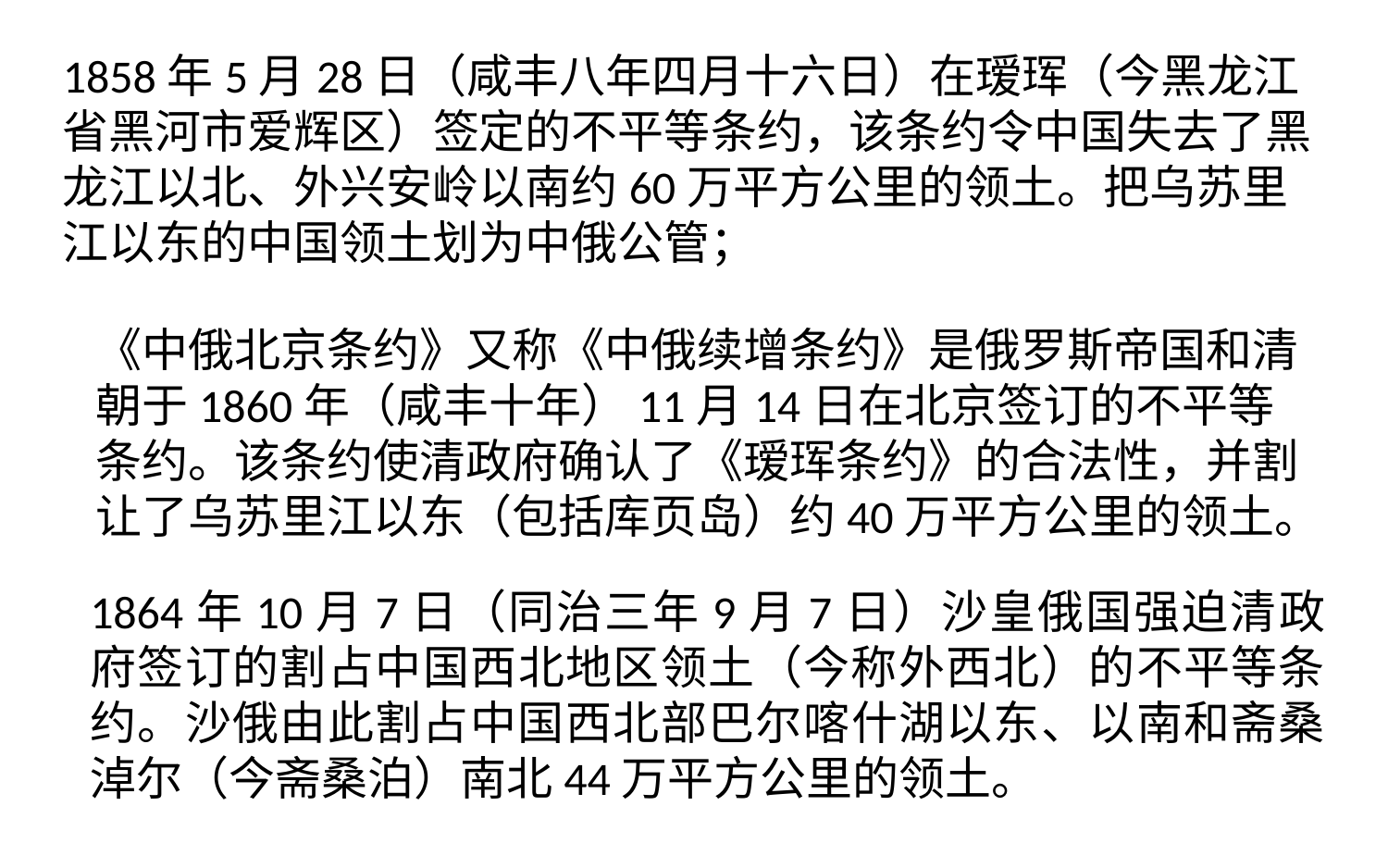

1858年5月28日（咸丰八年四月十六日）在瑷珲（今黑龙江省黑河市爱辉区）签定的不平等条约，该条约令中国失去了黑龙江以北、外兴安岭以南约60万平方公里的领土。把乌苏里江以东的中国领土划为中俄公管；
《中俄北京条约》又称《中俄续增条约》是俄罗斯帝国和清朝于1860年（咸丰十年）11月14日在北京签订的不平等条约。该条约使清政府确认了《瑷珲条约》的合法性，并割让了乌苏里江以东（包括库页岛）约40万平方公里的领土。
1864年10月7日（同治三年9月7日）沙皇俄国强迫清政府签订的割占中国西北地区领土（今称外西北）的不平等条约。沙俄由此割占中国西北部巴尔喀什湖以东、以南和斋桑淖尔（今斋桑泊）南北44万平方公里的领土。